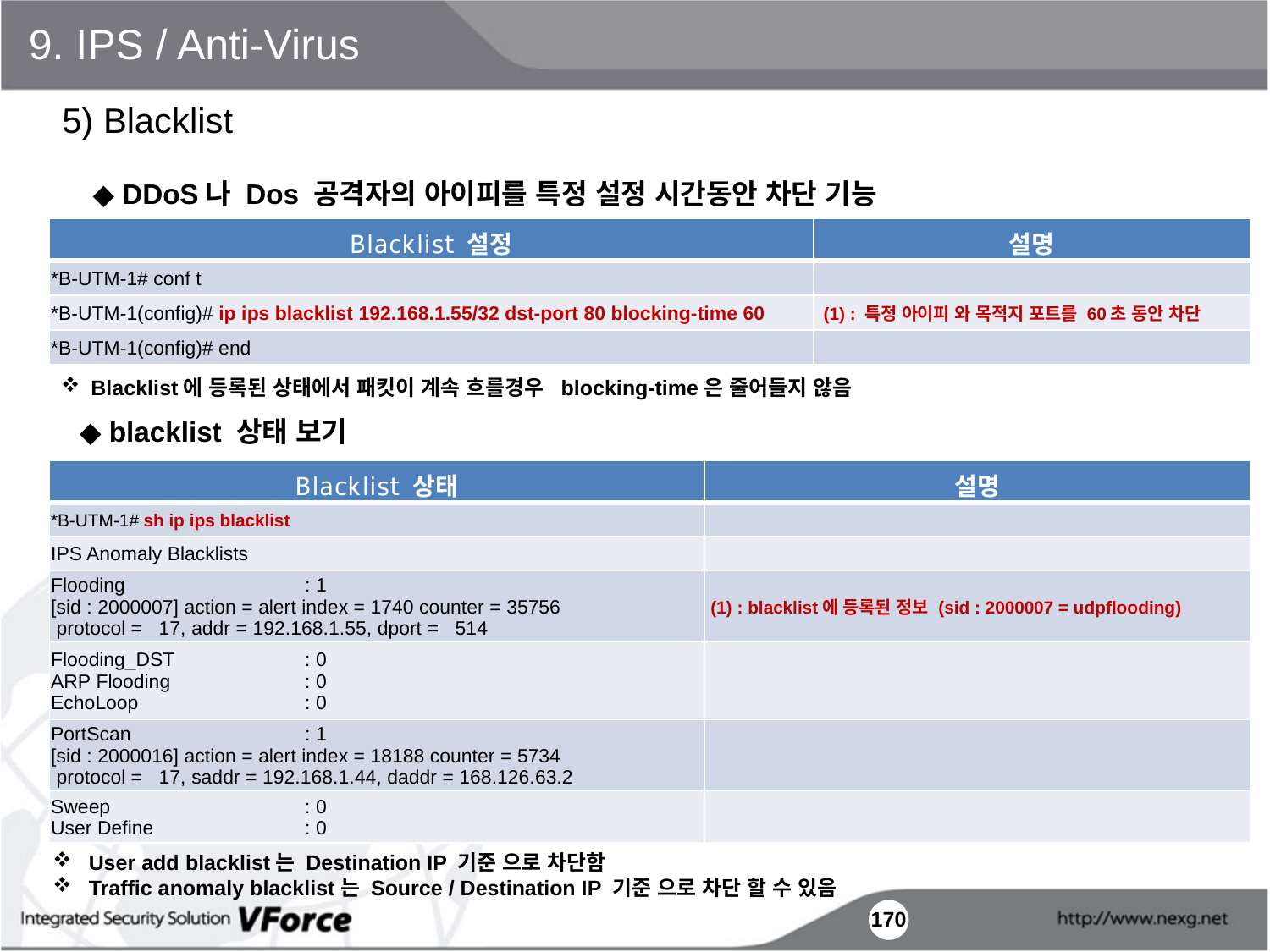

9. IPS / Anti-Virus
5) Blacklist
◆ DDoS나 Dos 공격자의 아이피를 특정 설정 시간동안 차단 기능
| Blacklist 설정 | 설명 |
| --- | --- |
| \*B-UTM-1# conf t |  |
| \*B-UTM-1(config)# ip ips blacklist 192.168.1.55/32 dst-port 80 blocking-time 60 | (1) : 특정 아이피 와 목적지 포트를 60초 동안 차단 |
| \*B-UTM-1(config)# end |  |
Blacklist에 등록된 상태에서 패킷이 계속 흐를경우  blocking-time은 줄어들지 않음
◆ blacklist 상태 보기
| Blacklist 상태 | 설명 |
| --- | --- |
| \*B-UTM-1# sh ip ips blacklist |  |
| IPS Anomaly Blacklists |  |
| Flooding : 1 [sid : 2000007] action = alert index = 1740 counter = 35756 protocol = 17, addr = 192.168.1.55, dport = 514 | (1) : blacklist에 등록된 정보 (sid : 2000007 = udpflooding) |
| Flooding\_DST : 0 ARP Flooding : 0 EchoLoop : 0 |  |
| PortScan : 1 [sid : 2000016] action = alert index = 18188 counter = 5734 protocol = 17, saddr = 192.168.1.44, daddr = 168.126.63.2 |  |
| Sweep : 0 User Define : 0 |  |
 User add blacklist는 Destination IP 기준 으로 차단함
 Traffic anomaly blacklist는 Source / Destination IP 기준 으로 차단 할 수 있음